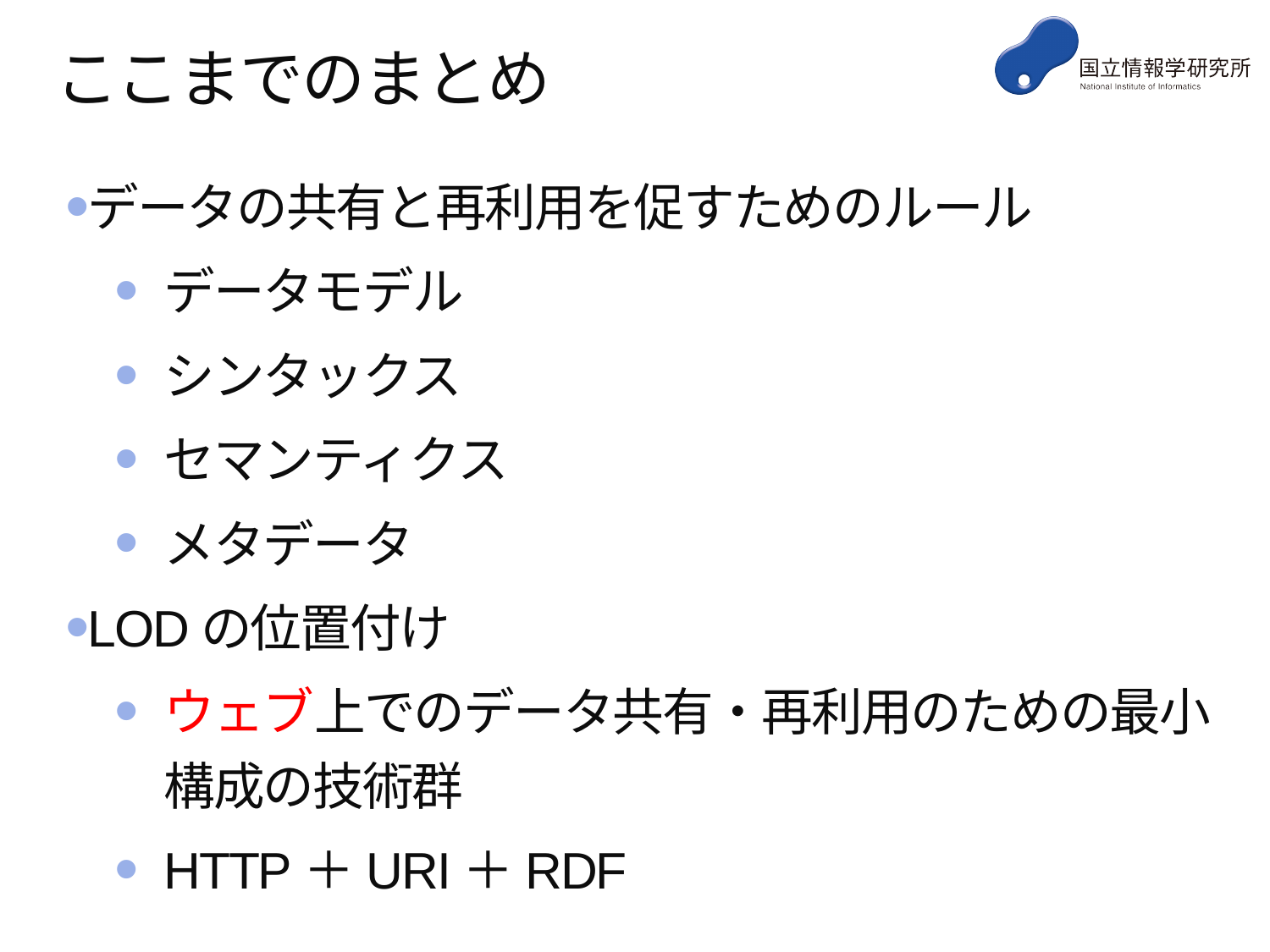

# ここまでのまとめ
データの共有と再利用を促すためのルール
データモデル
シンタックス
セマンティクス
メタデータ
LODの位置付け
ウェブ上でのデータ共有・再利用のための最小構成の技術群
HTTP＋URI＋RDF